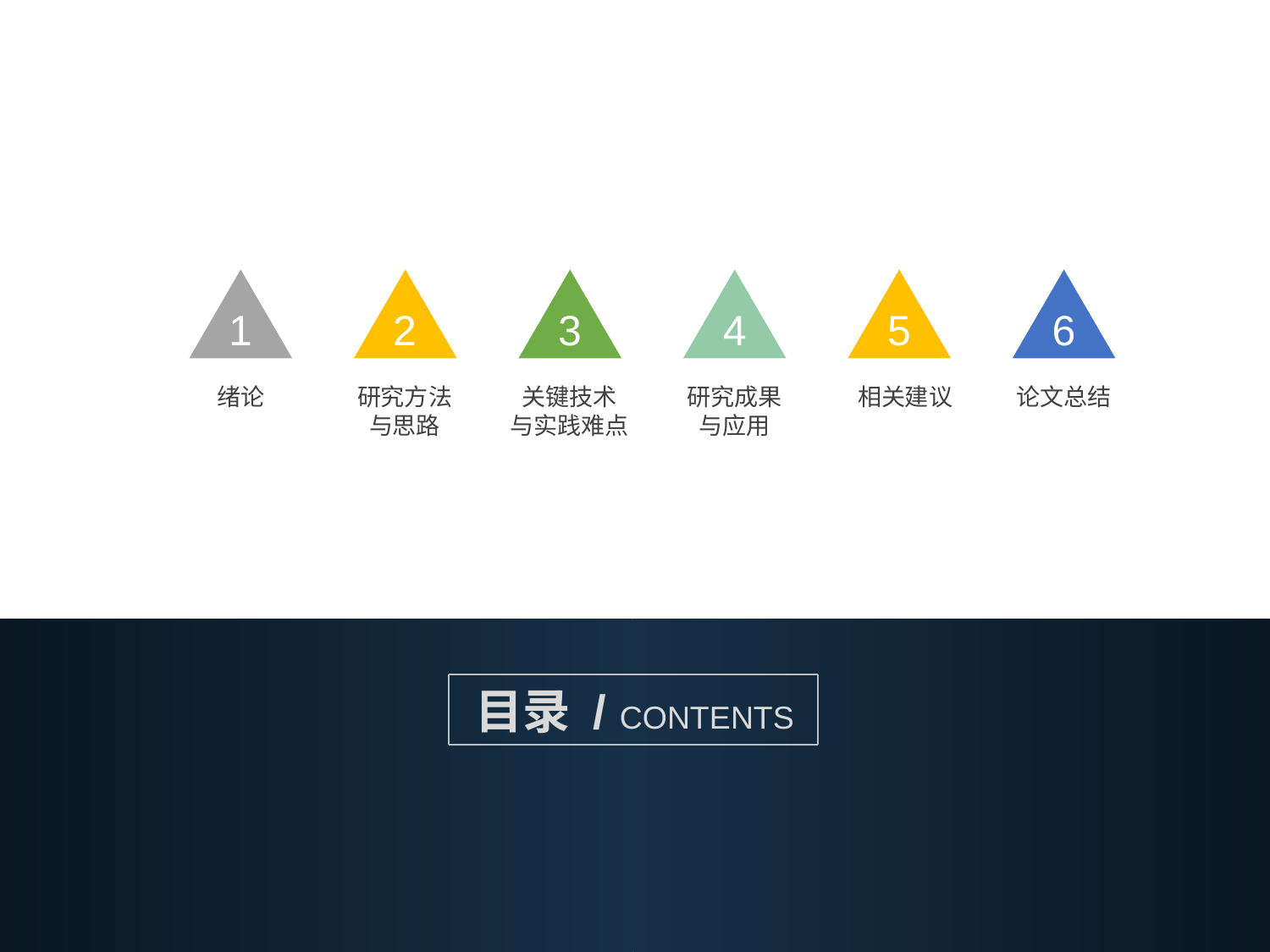

6

1

2

3

4

5
绪论
相关建议
论文总结
研究方法
与思路
关键技术
与实践难点
研究成果
与应用
目录 / CONTENTS